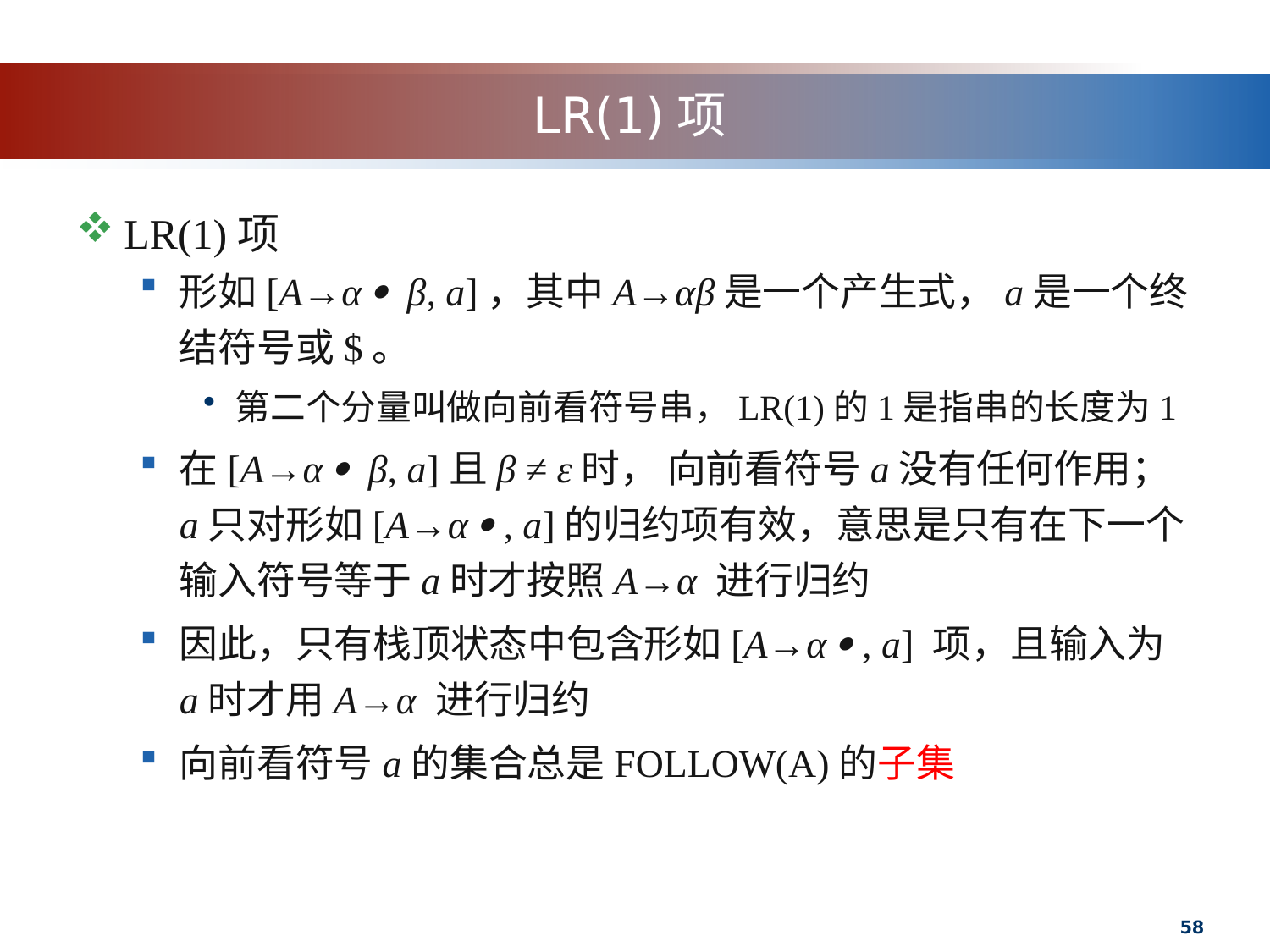

# LR(1)项
LR(1)项
形如[A→α •  β, a]，其中A→αβ是一个产生式，a是一个终结符号或$。
第二个分量叫做向前看符号串，LR(1)的1是指串的长度为1
在[A→α •  β, a]且β ≠ ε时， 向前看符号a没有任何作用； a只对形如[A→α • , a]的归约项有效，意思是只有在下一个输入符号等于a时才按照A→α 进行归约
因此，只有栈顶状态中包含形如[A→α • , a] 项，且输入为a时才用A→α 进行归约
向前看符号a的集合总是FOLLOW(A)的子集
58